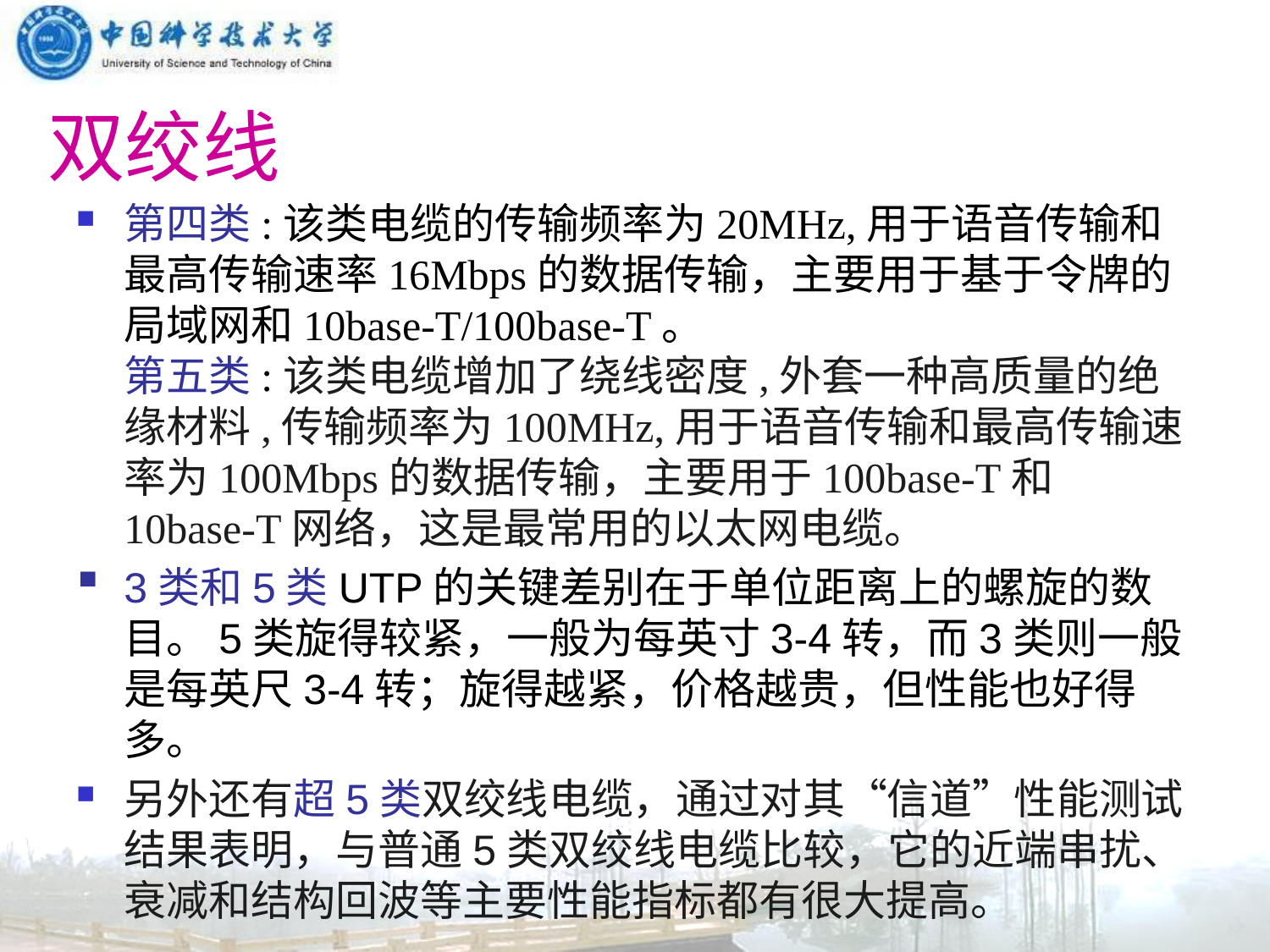

# 双绞线
第四类:该类电缆的传输频率为20MHz,用于语音传输和最高传输速率16Mbps的数据传输，主要用于基于令牌的局域网和10base-T/100base-T。
第五类:该类电缆增加了绕线密度,外套一种高质量的绝缘材料,传输频率为100MHz,用于语音传输和最高传输速率为100Mbps的数据传输，主要用于100base-T和10base-T网络，这是最常用的以太网电缆。
3类和5类UTP的关键差别在于单位距离上的螺旋的数目。5类旋得较紧，一般为每英寸3-4转，而3类则一般是每英尺3-4转；旋得越紧，价格越贵，但性能也好得多。
另外还有超5类双绞线电缆，通过对其“信道”性能测试结果表明，与普通5类双绞线电缆比较，它的近端串扰、衰减和结构回波等主要性能指标都有很大提高。